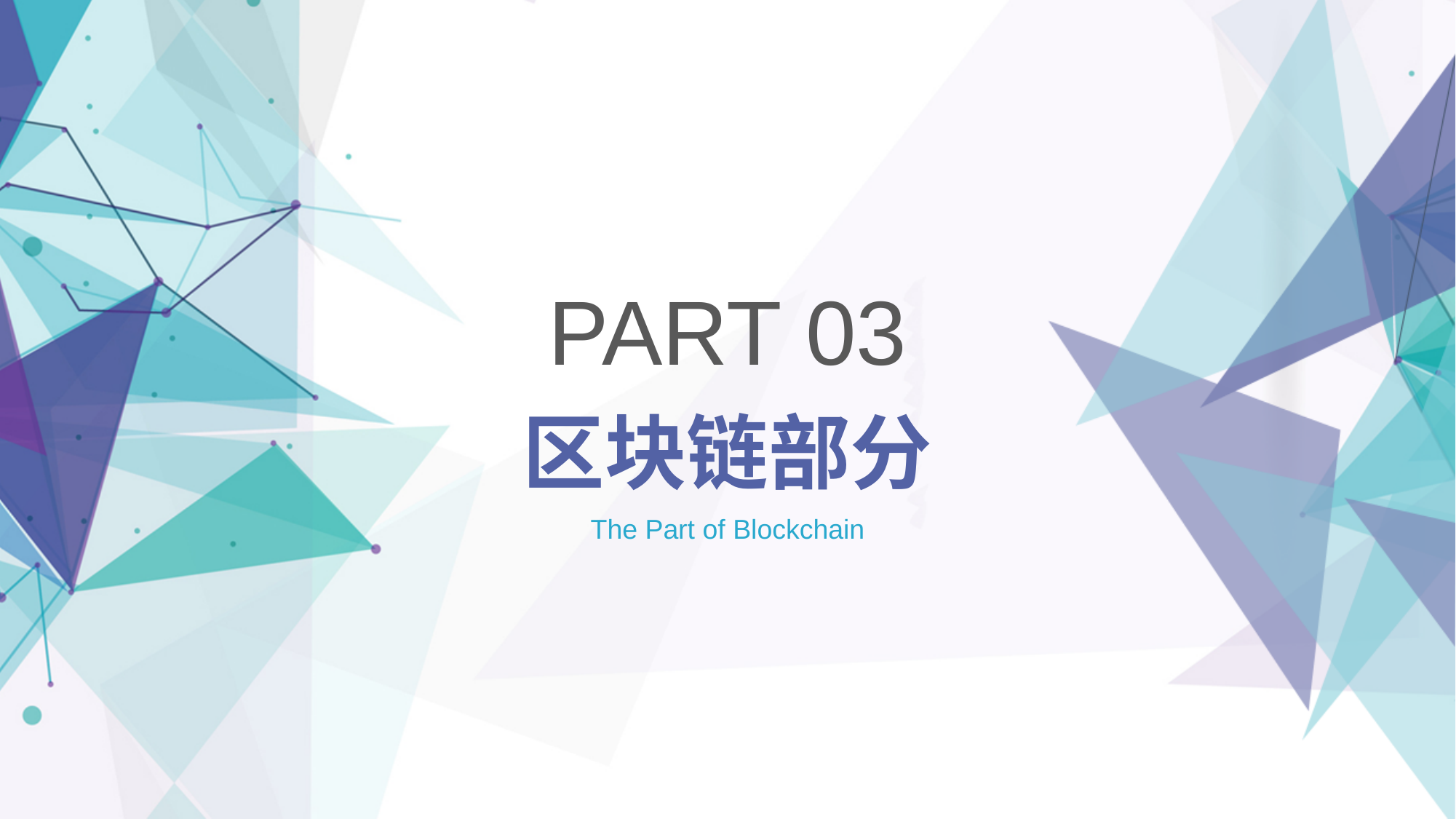

PART 03
区块链部分
The Part of Blockchain